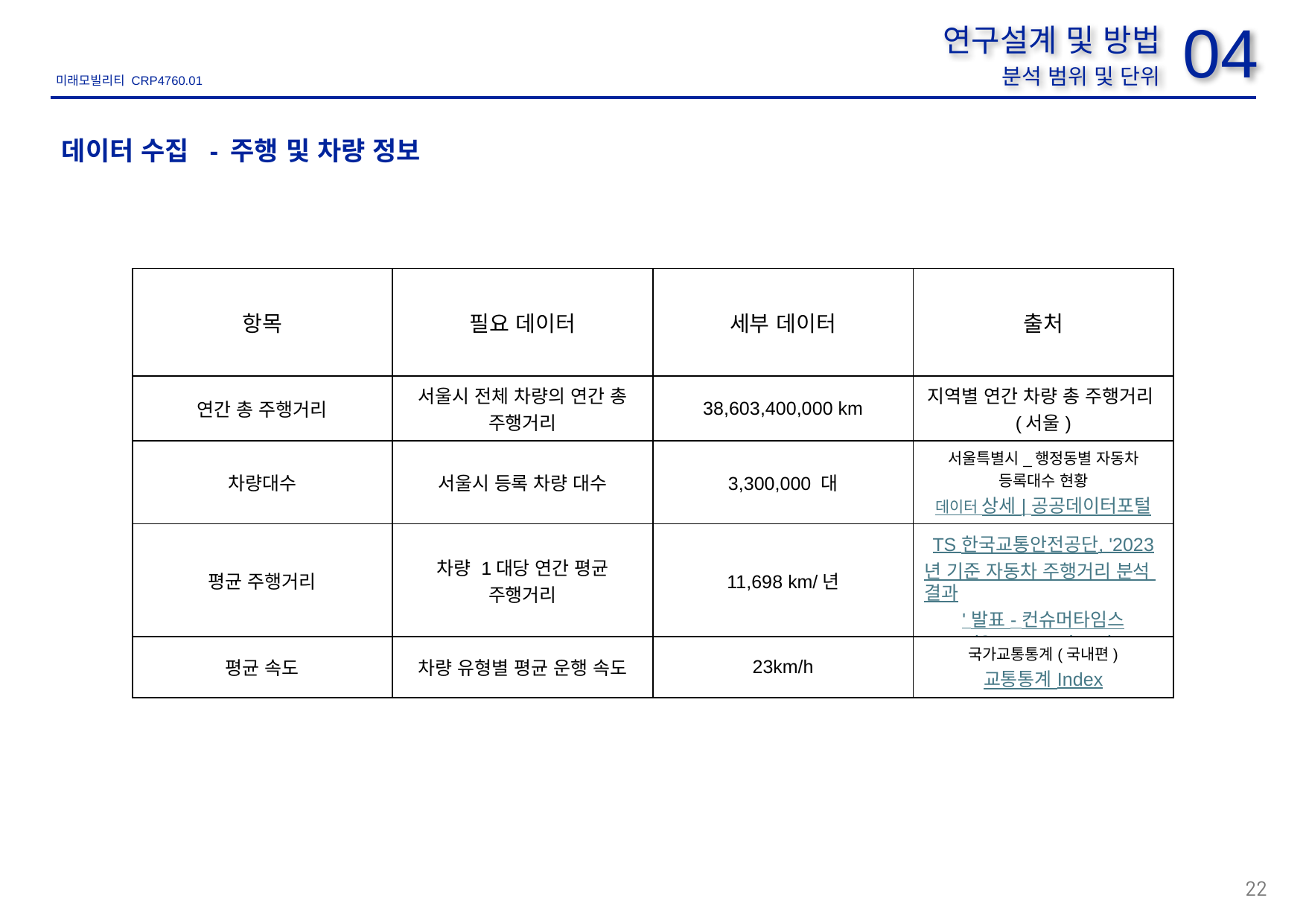

사진 대상지가 아닌 검토범위가 들어간 사진으로 교체
04
연구설계 및 방법
분석 범위 및 단위
데이터 수집  - 주행 및 차량 정보
| 항목 | 필요 데이터 | 세부 데이터 | 출처 |
| --- | --- | --- | --- |
| 연간 총 주행거리 | 서울시 전체 차량의 연간 총 주행거리 | 38,603,400,000 km | 지역별 연간 차량 총 주행거리(서울) |
| 차량대수 | 서울시 등록 차량 대수 | 3,300,000 대 | 서울특별시\_행정동별 자동차 등록대수 현황 데이터 상세 | 공공데이터포털 |
| 평균 주행거리 | 차량 1대당 연간 평균 주행거리 | 11,698 km/년 | TS 한국교통안전공단, '2023년 기준 자동차 주행거리 분석 결과' 발표 - 컨슈머타임스(Consumertimes) |
| 평균 속도 | 차량 유형별 평균 운행 속도 | 23km/h | 국가교통통계(국내편) 교통통계 Index |
22